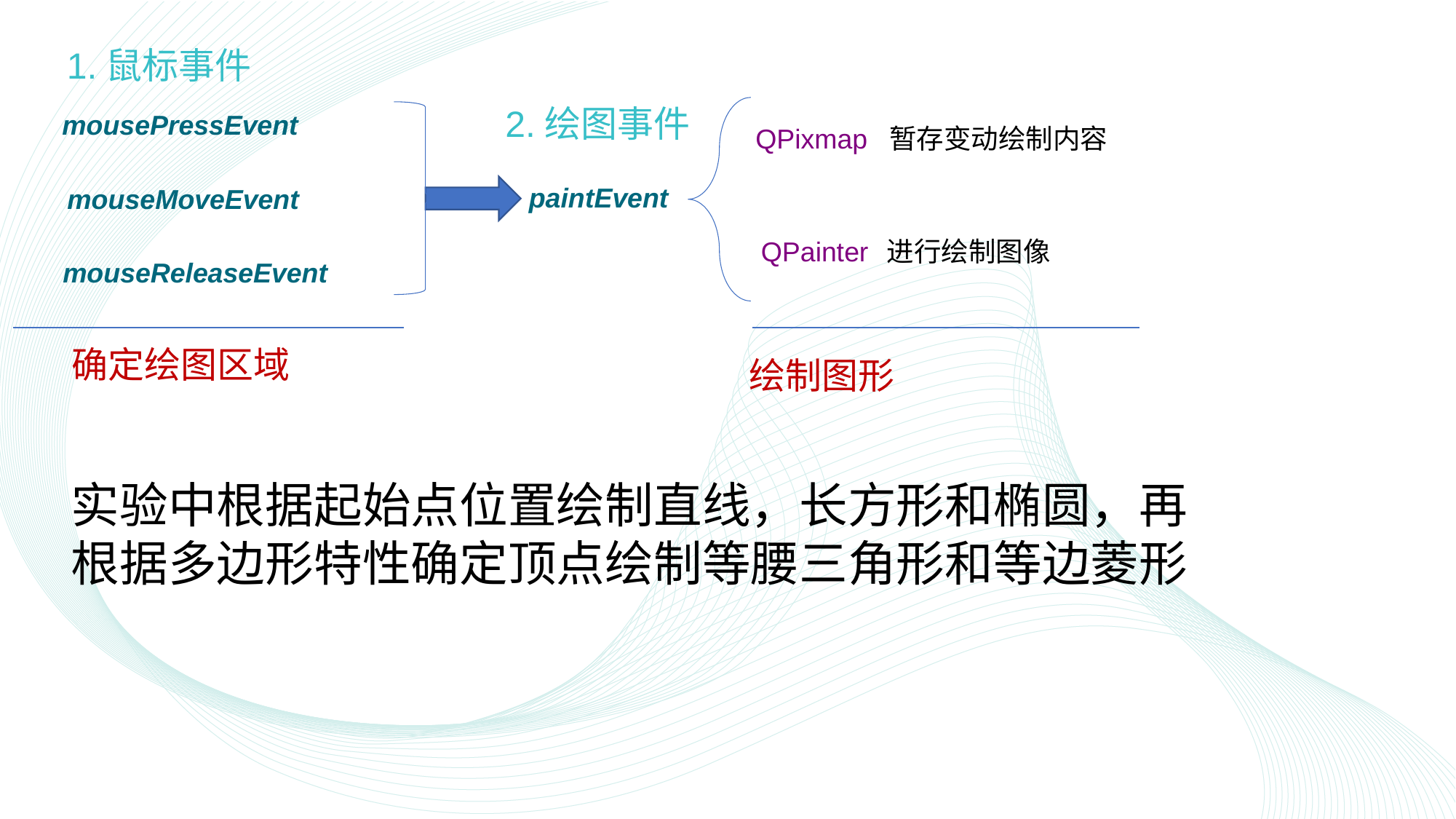

# 1.鼠标事件
2.绘图事件

mousePressEvent
QPixmap
暂存变动绘制内容
paintEvent
mouseMoveEvent

QPainter
进行绘制图像
mouseReleaseEvent
确定绘图区域
绘制图形
实验中根据起始点位置绘制直线，长方形和椭圆，再根据多边形特性确定顶点绘制等腰三角形和等边菱形